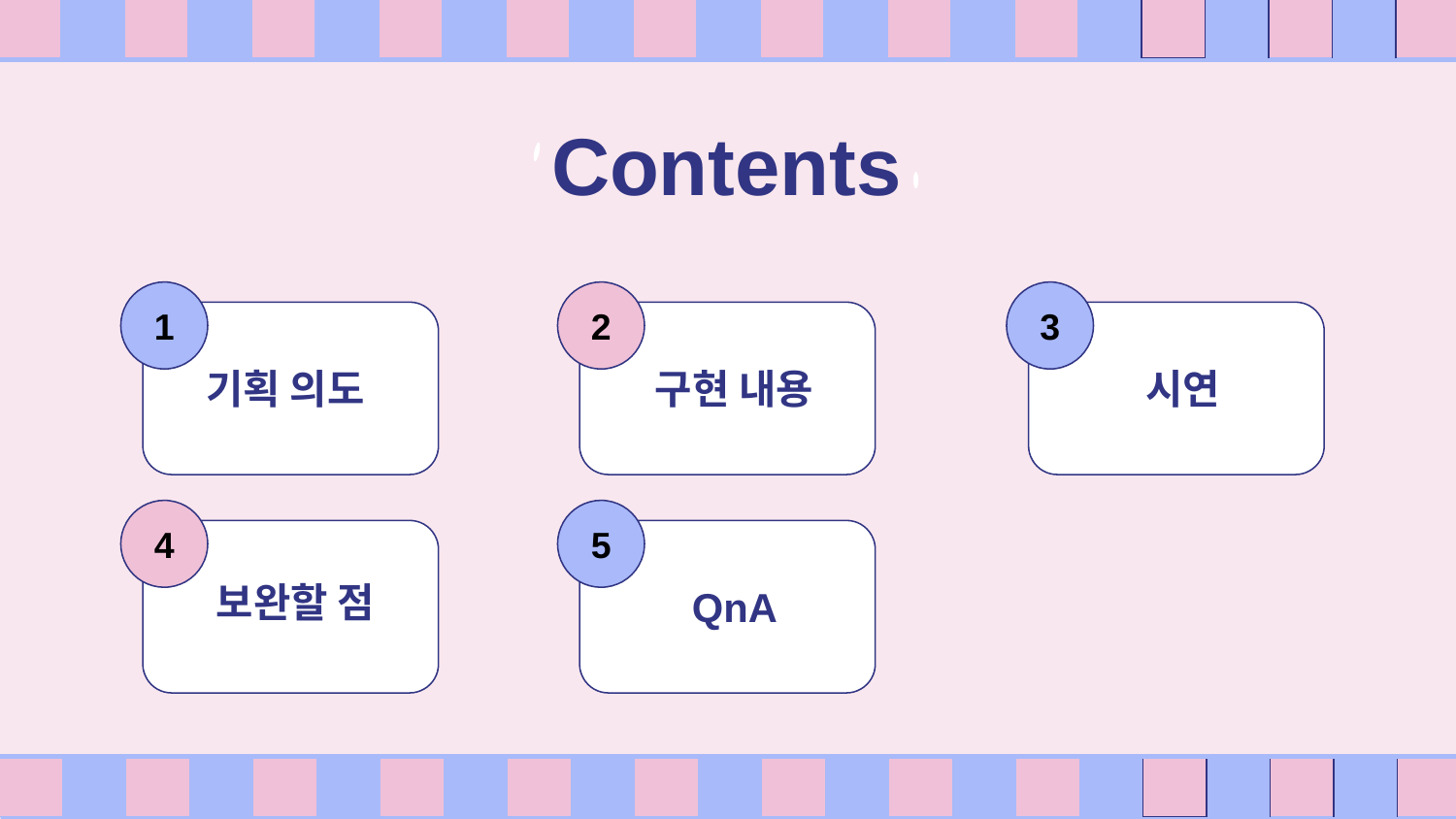

|  |  |  |  |  |  |  |  |  |  |  |  |  |  |  |  |  |  |  |  |  |  |  |
| --- | --- | --- | --- | --- | --- | --- | --- | --- | --- | --- | --- | --- | --- | --- | --- | --- | --- | --- | --- | --- | --- | --- |

Contents

#
1
2
3

기획 의도
구현 내용
시연
4
5

보완할 점

QnA
|  |  |  |  |  |  |  |  |  |  |  |  |  |  |  |  |  |  |  |  |  |  |  |
| --- | --- | --- | --- | --- | --- | --- | --- | --- | --- | --- | --- | --- | --- | --- | --- | --- | --- | --- | --- | --- | --- | --- |